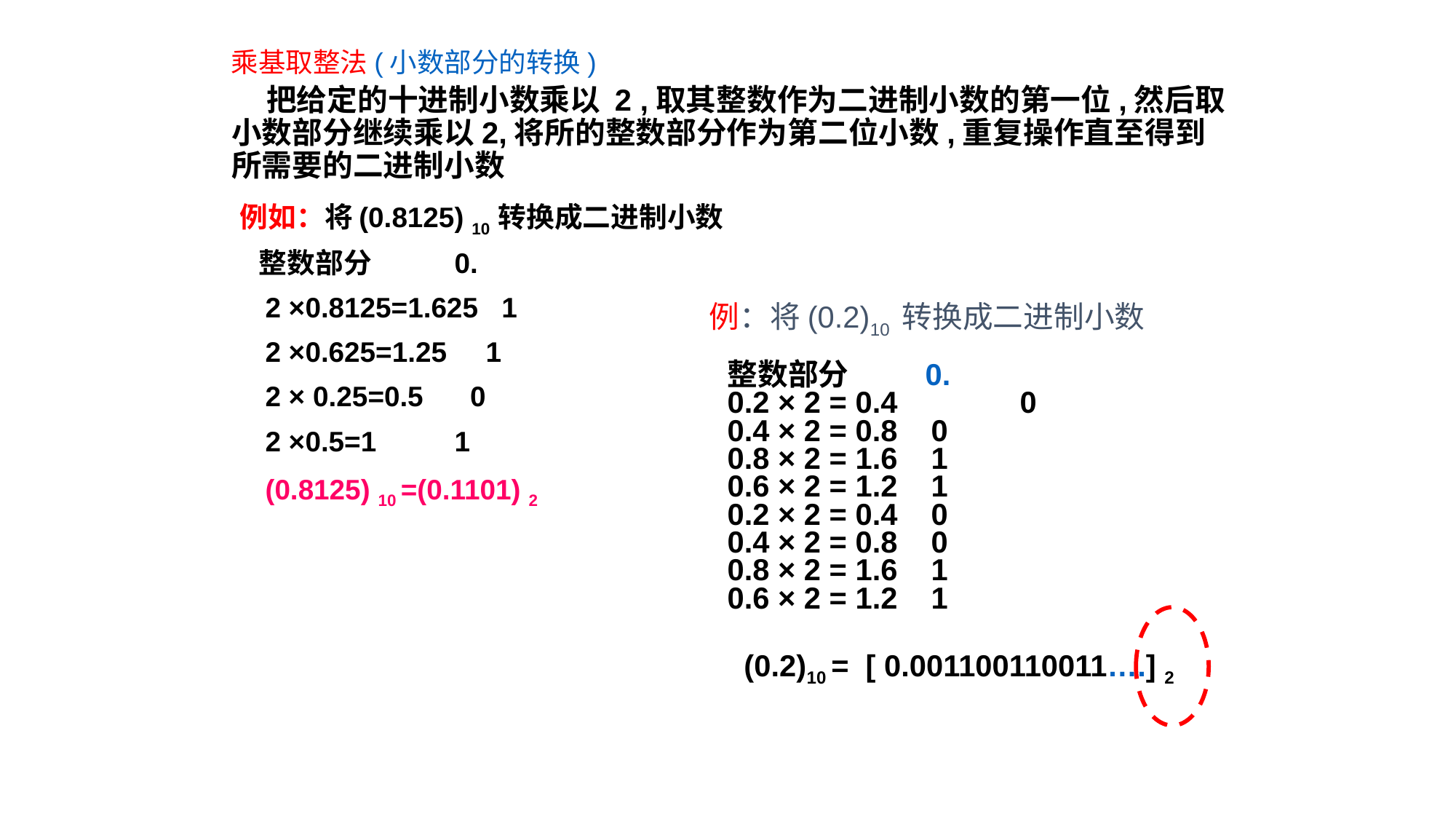

乘基取整法(小数部分的转换)
# 把给定的十进制小数乘以 2 ,取其整数作为二进制小数的第一位,然后取小数部分继续乘以2,将所的整数部分作为第二位小数,重复操作直至得到所需要的二进制小数
例如：将(0.8125) 10 转换成二进制小数
  整数部分            0.
	2 ×0.8125=1.625   1
	2 ×0.625=1.25     1
	2 × 0.25=0.5      0
	2 ×0.5=1          1
		(0.8125) 10 =(0.1101) 2
例：将(0.2)10 转换成二进制小数
整数部分          0.
0.2 × 2 = 0.4	    0
0.4 × 2 = 0.8    0
0.8 × 2 = 1.6    1
0.6 × 2 = 1.2    1
0.2 × 2 = 0.4    0
0.4 × 2 = 0.8    0
0.8 × 2 = 1.6    1
0.6 × 2 = 1.2    1

  (0.2)10 =  [ 0.001100110011….] 2